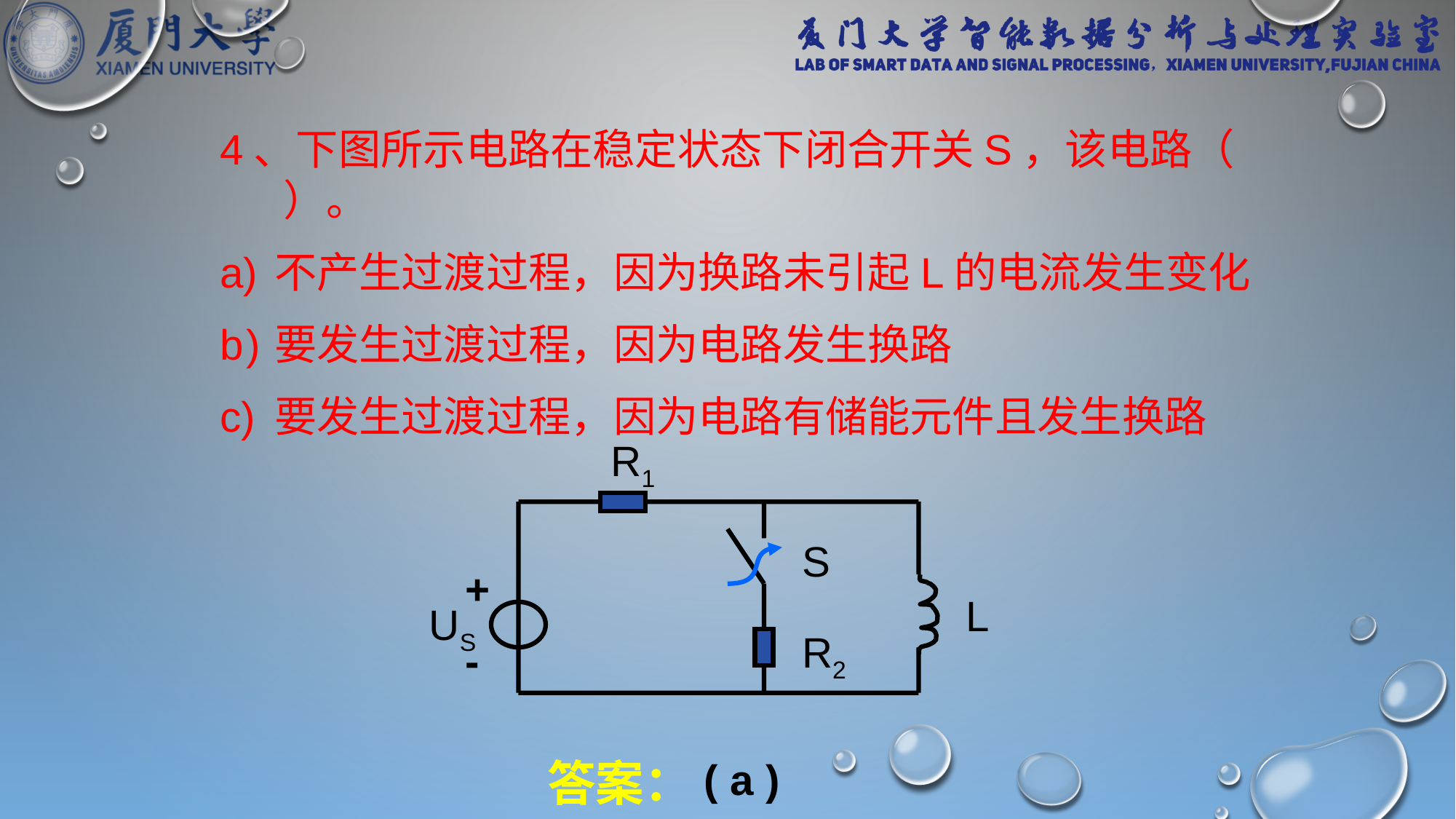

4、下图所示电路在稳定状态下闭合开关S，该电路（      ）。
不产生过渡过程，因为换路未引起L的电流发生变化
要发生过渡过程，因为电路发生换路
要发生过渡过程，因为电路有储能元件且发生换路
R1

S
+
-

L
US

R2

答案：
( a )